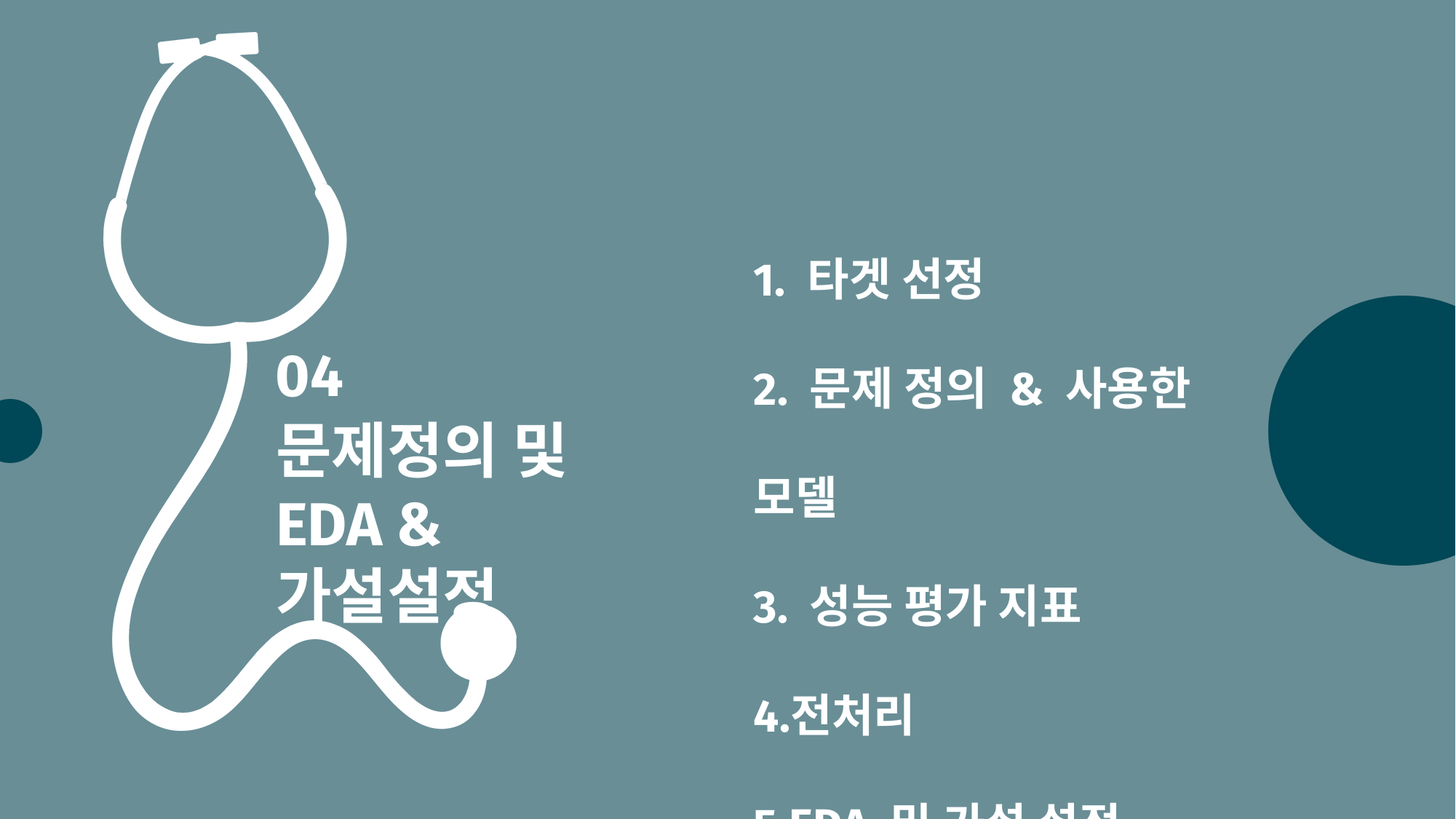

타겟 선정
 문제 정의 & 사용한 모델
 성능 평가 지표
전처리
EDA 및 가설 설정
04
문제정의 및
EDA & 가설설정